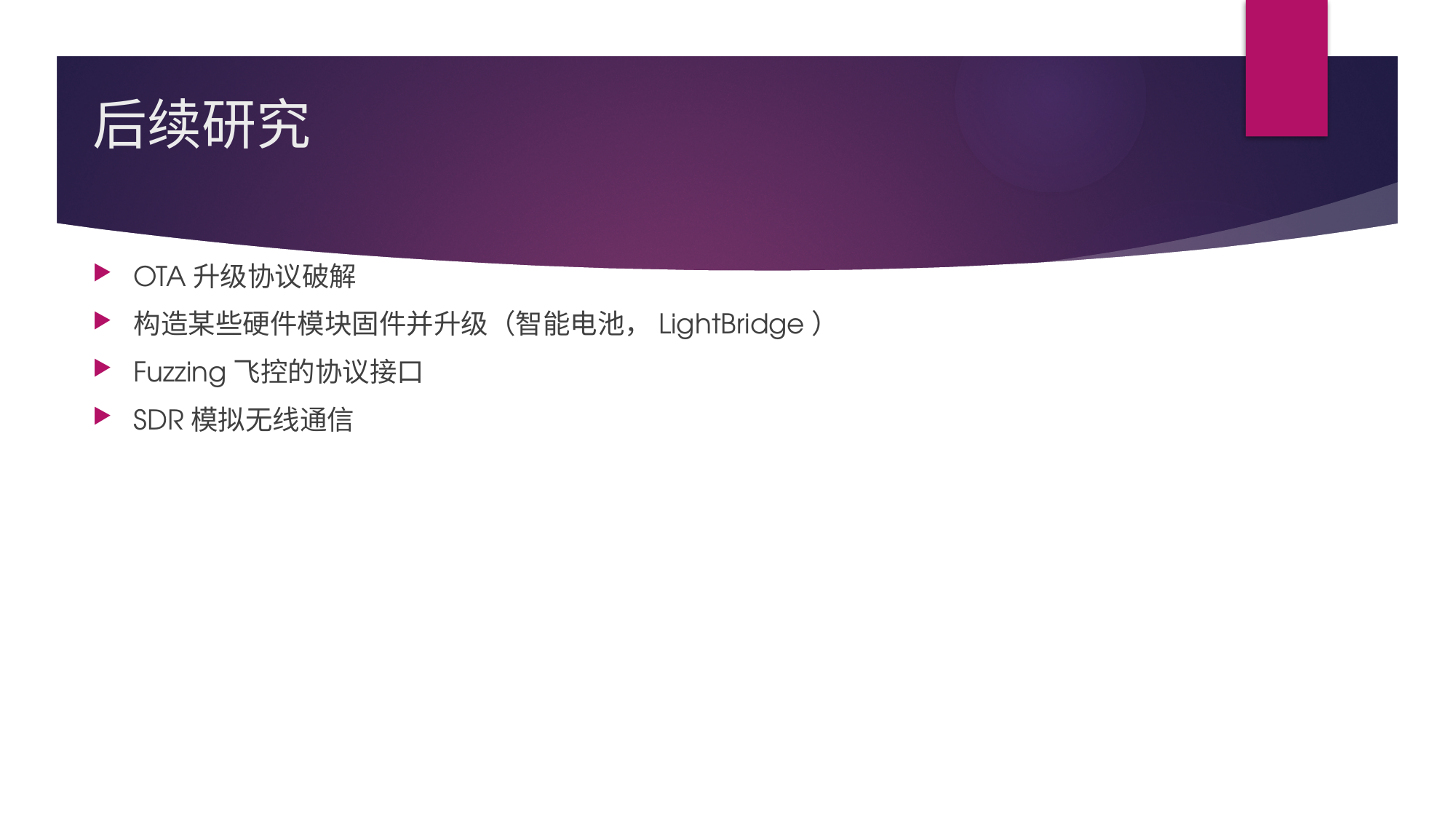

# 后续研究
OTA升级协议破解
构造某些硬件模块固件并升级（智能电池，LightBridge）
Fuzzing飞控的协议接口
SDR模拟无线通信